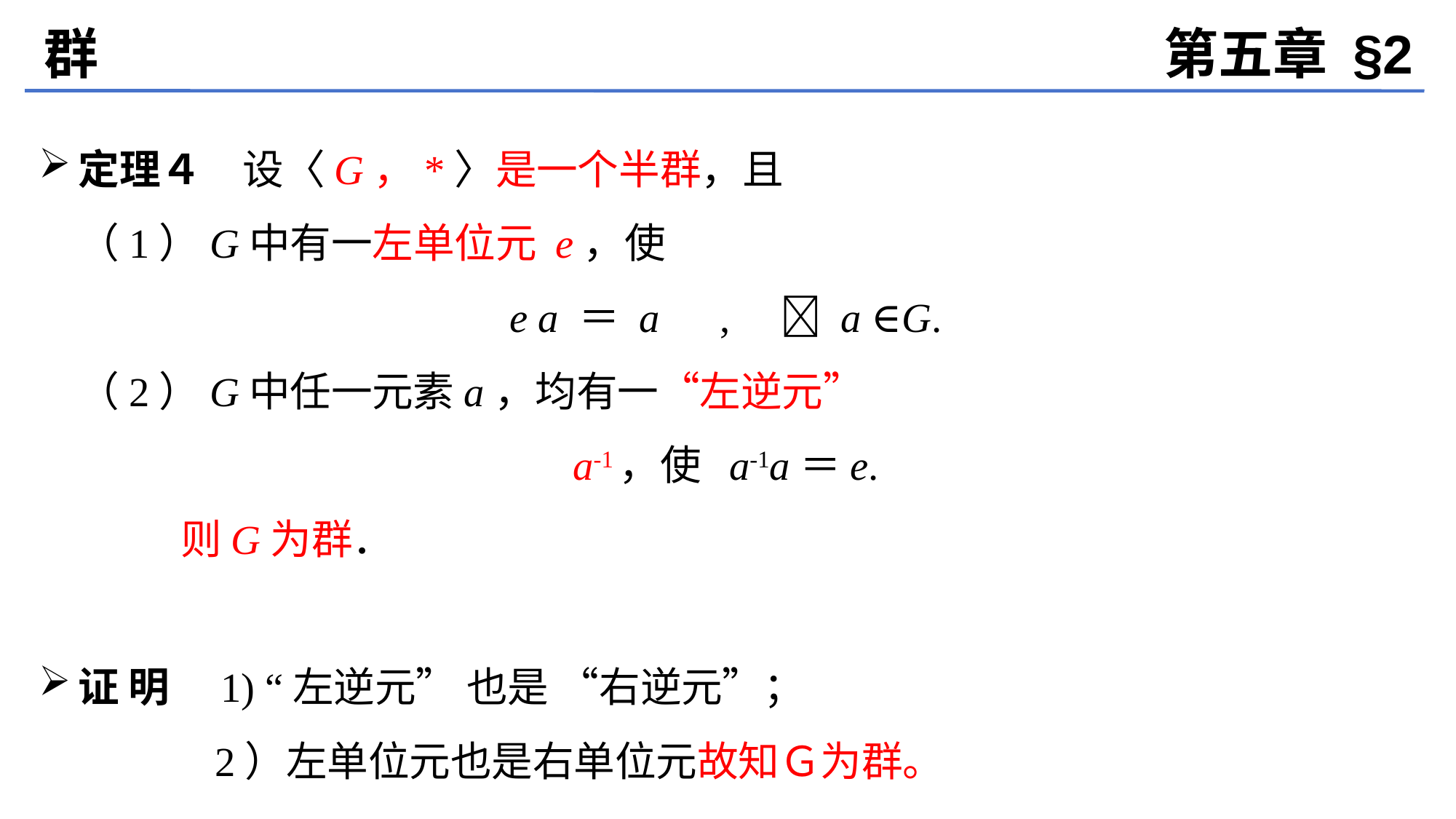

群
第五章 §2
定理４　设〈G，*〉是一个半群，且
	（1）G中有一左单位元 e，使
e a ＝ a　,　∀ a ∈G.
	（2）G中任一元素a，均有一“左逆元”
a-1，使  a-1a＝e.
	          则G为群．

证 明　1) “左逆元” 也是 “右逆元”；
                 2）左单位元也是右单位元故知Ｇ为群。